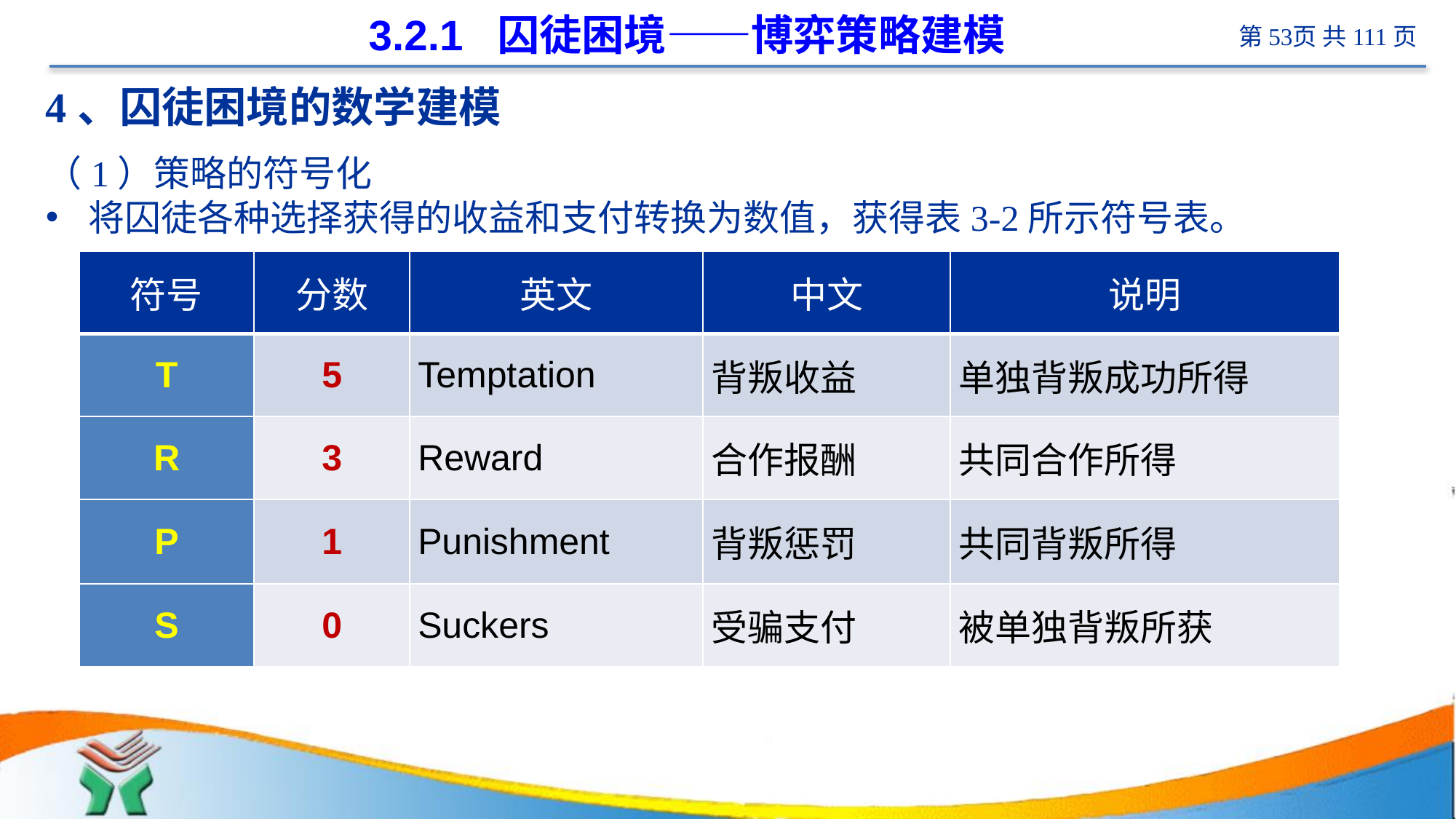

# 3.2.1  囚徒困境——博弈策略建模
4、囚徒困境的数学建模

（1）策略的符号化
将囚徒各种选择获得的收益和支付转换为数值，获得表3-2所示符号表。
| 符号 | 分数 | 英文 | 中文 | 说明 |
| --- | --- | --- | --- | --- |
| T | 5 | Temptation | 背叛收益 | 单独背叛成功所得 |
| R | 3 | Reward | 合作报酬 | 共同合作所得 |
| P | 1 | Punishment | 背叛惩罚 | 共同背叛所得 |
| S | 0 | Suckers | 受骗支付 | 被单独背叛所获 |